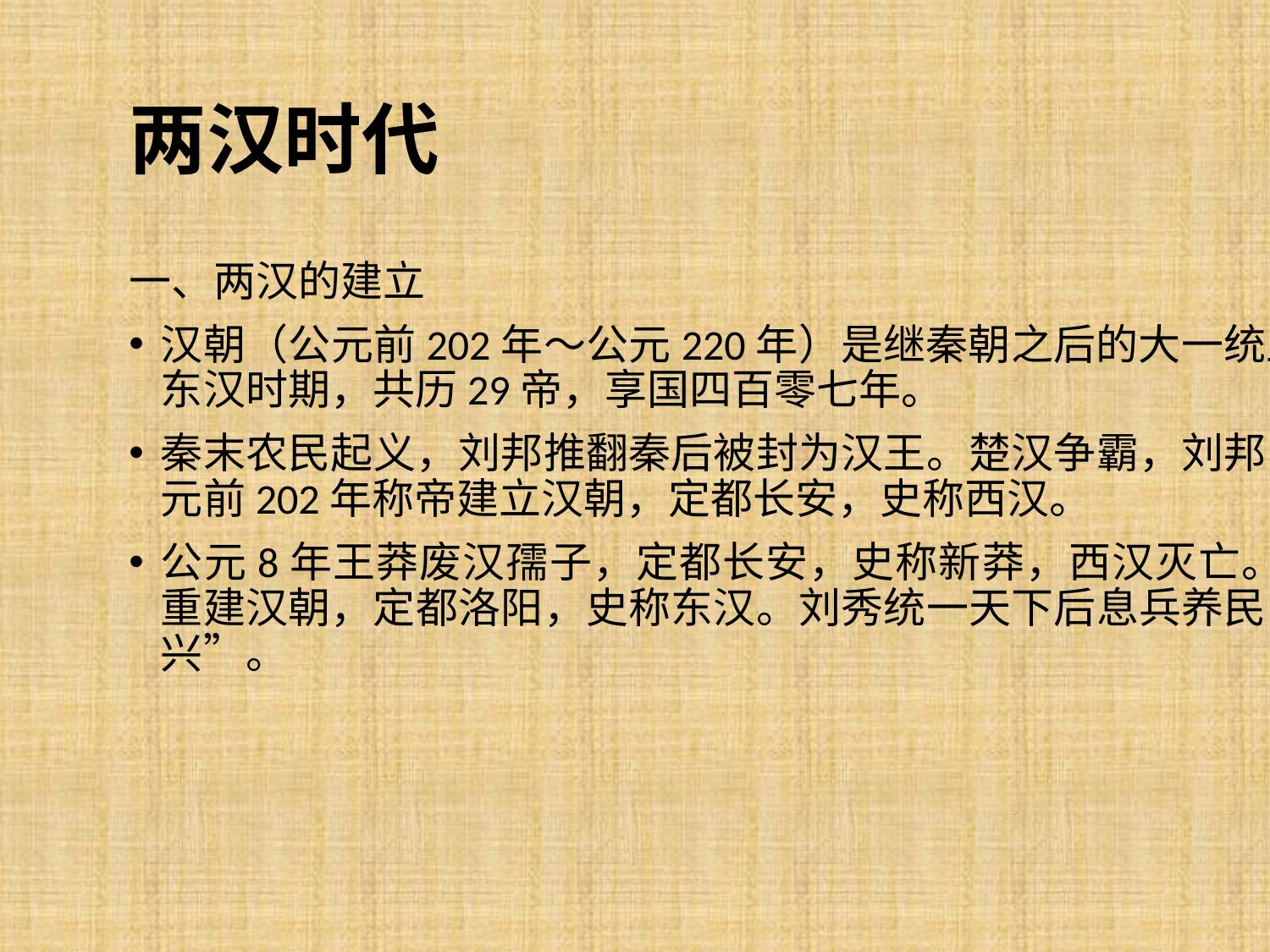

# 两汉时代
一、两汉的建立
汉朝（公元前202年～公元220年）是继秦朝之后的大一统王朝，分为西汉、东汉时期，共历29帝，享国四百零七年。
秦末农民起义，刘邦推翻秦后被封为汉王。楚汉争霸，刘邦战胜项羽，于公元前202年称帝建立汉朝，定都长安，史称西汉。
公元8年王莽废汉孺子，定都长安，史称新莽，西汉灭亡。公元25年刘秀重建汉朝，定都洛阳，史称东汉。刘秀统一天下后息兵养民，史称“光武中兴”。